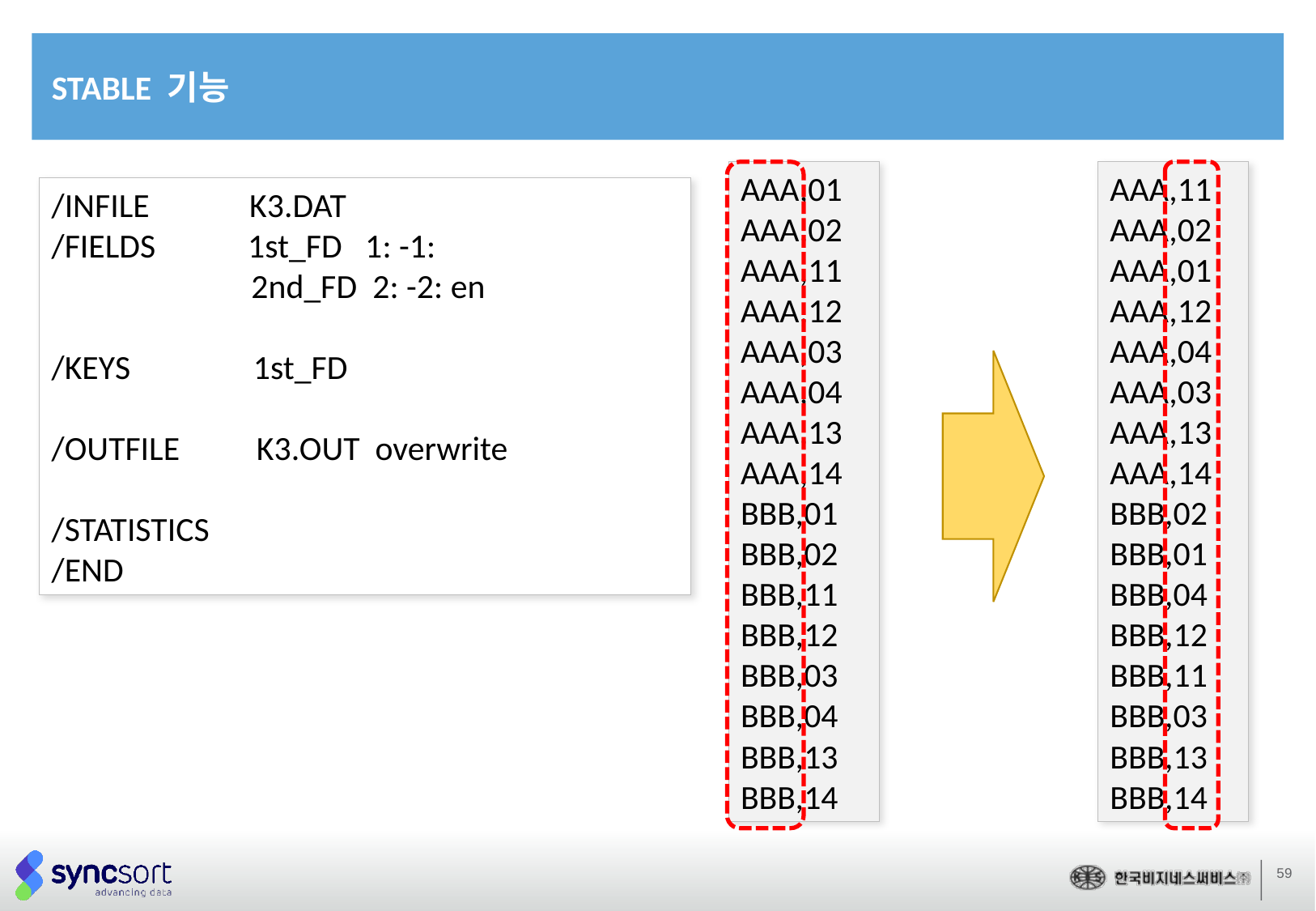

STABLE 기능

AAA,01
AAA,02
AAA,11
AAA,12
AAA,03
AAA,04
AAA,13
AAA,14
BBB,01
BBB,02
BBB,11
BBB,12
BBB,03
BBB,04
BBB,13
BBB,14
AAA,11
AAA,02
AAA,01
AAA,12
AAA,04
AAA,03
AAA,13
AAA,14
BBB,02
BBB,01
BBB,04
BBB,12
BBB,11
BBB,03
BBB,13
BBB,14

/INFILE             K3.DAT
/FIELDS            1st_FD   1: -1:
                          2nd_FD  2: -2: en

/KEYS                1st_FD

/OUTFILE          K3.OUT  overwrite

/STATISTICS
/END